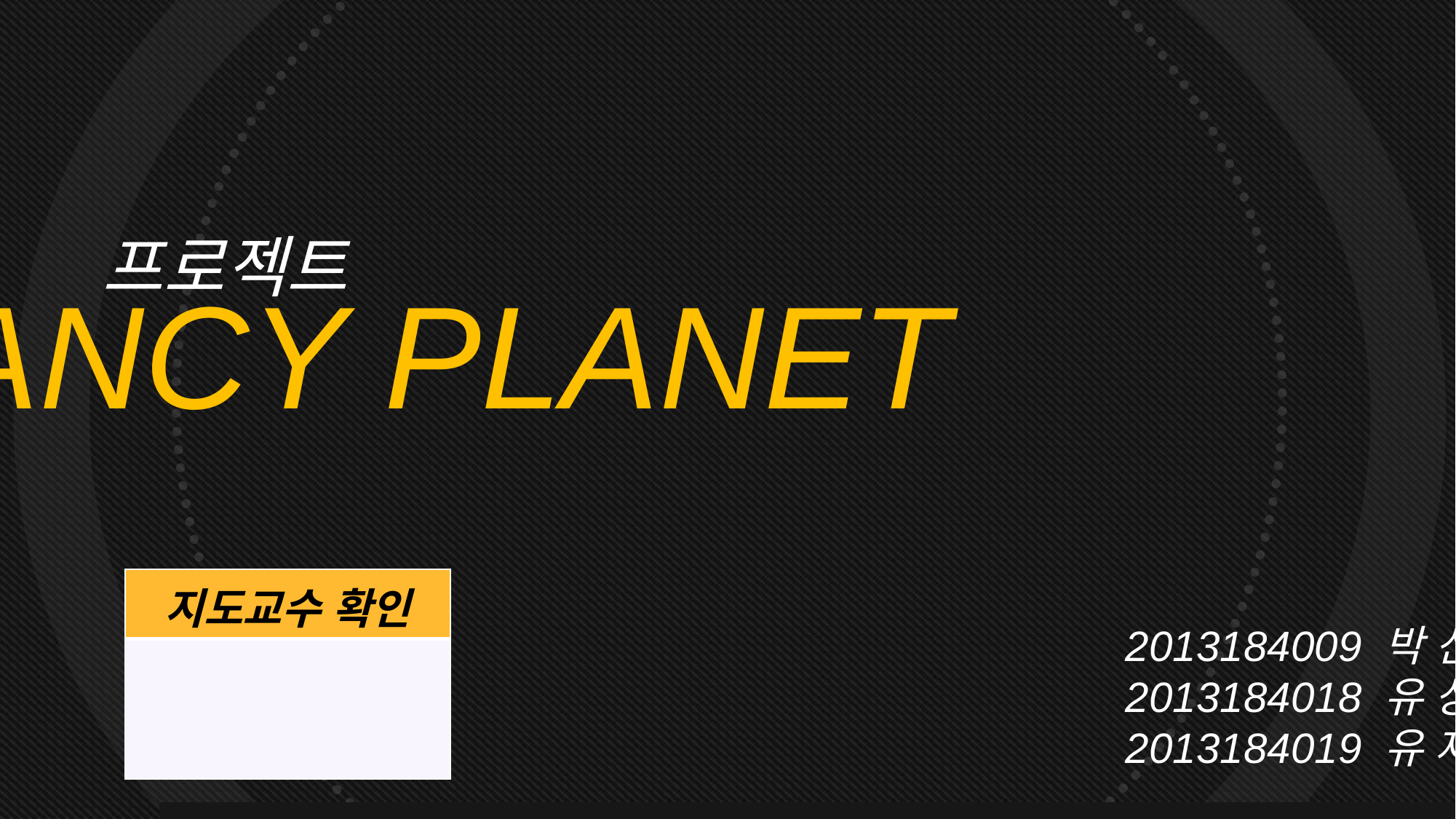

프로젝트
FANCY PLANET
| 지도교수 확인 |
| --- |
|  |
2013184009 박 신석
2013184018 유 상건
2013184019 유 재용